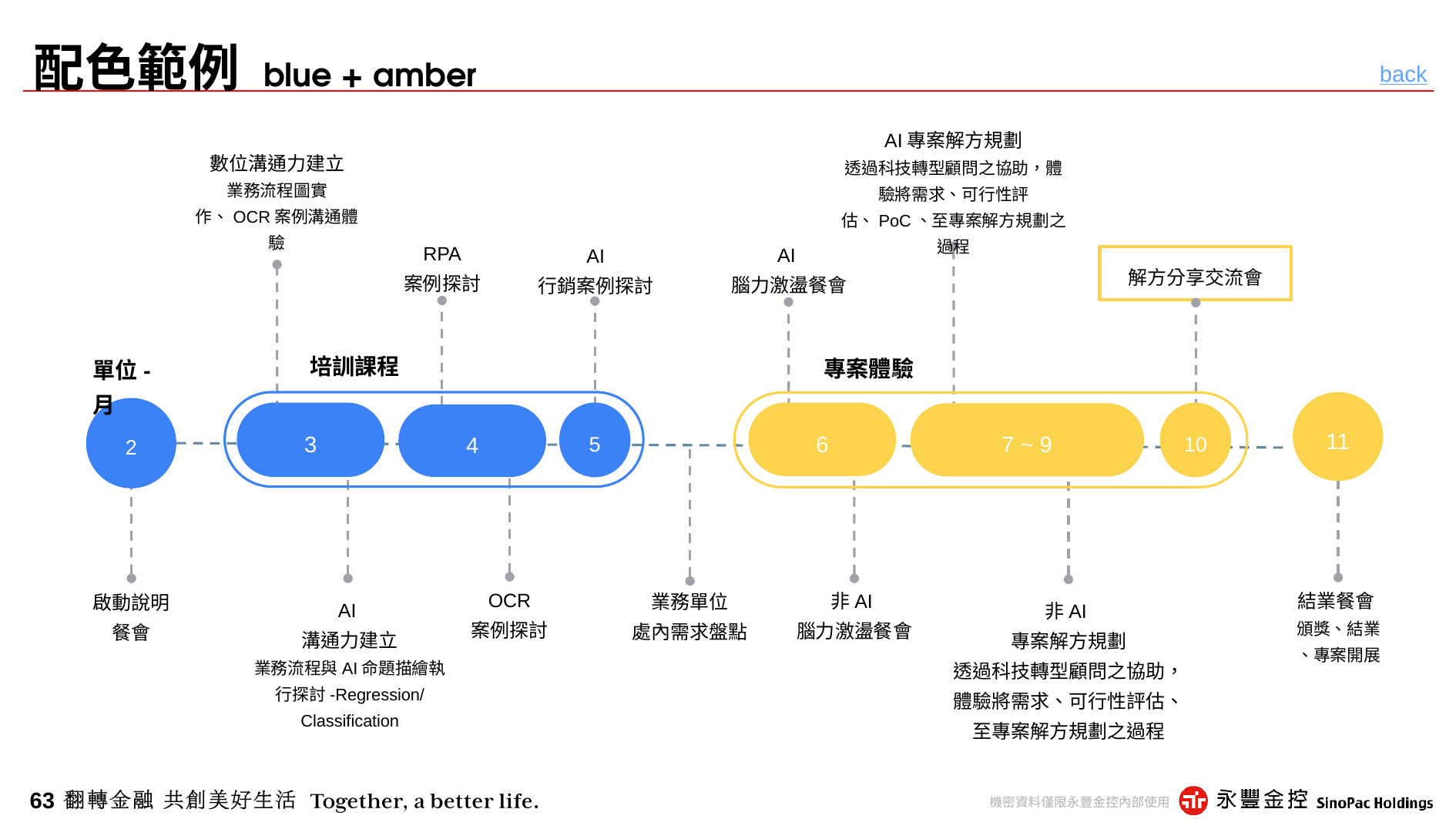

# 配色範例 blue + amber
back
AI專案解方規劃
透過科技轉型顧問之協助，體驗將需求、可行性評估、PoC、至專案解方規劃之過程
數位溝通力建立
業務流程圖實作、OCR案例溝通體驗
RPA
案例探討
AI
腦力激盪餐會
AI
行銷案例探討
解方分享交流會
培訓課程
專案體驗
單位-月
11

2
5
10
3
6
7 ~ 9
4
結業餐會
頒獎、結業
、專案開展
OCR
案例探討
非AI
腦力激盪餐會
業務單位
處內需求盤點
啟動說明
餐會
AI
溝通力建立
業務流程與AI命題描繪執行探討-Regression/
Classification
非AI
專案解方規劃
透過科技轉型顧問之協助，體驗將需求、可行性評估、至專案解方規劃之過程